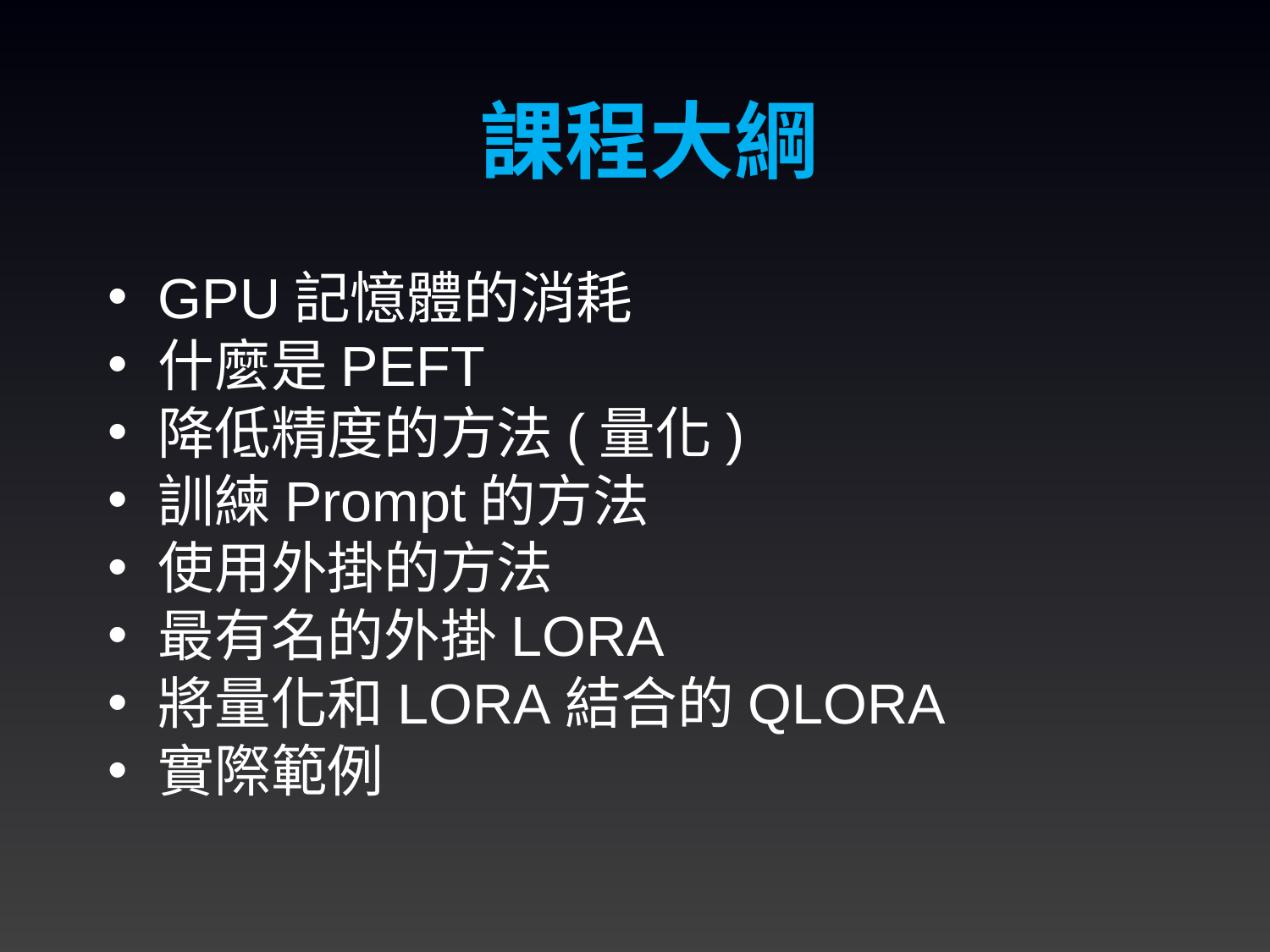

課程大綱
GPU記憶體的消耗
什麼是PEFT
降低精度的方法(量化)
訓練Prompt的方法
使用外掛的方法
最有名的外掛LORA
將量化和LORA結合的QLORA
實際範例